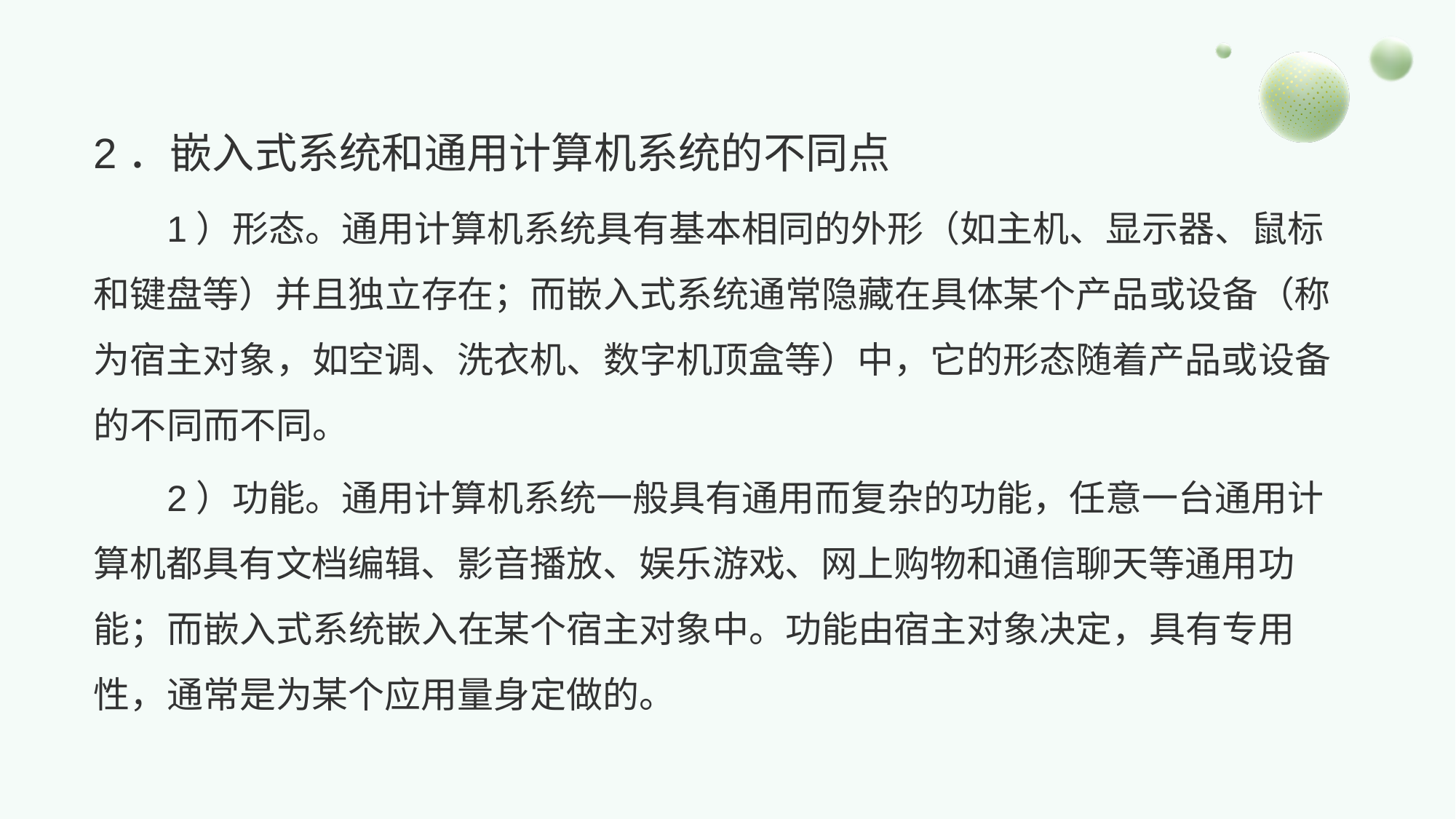

2．嵌入式系统和通用计算机系统的不同点
1）形态。通用计算机系统具有基本相同的外形（如主机、显示器、鼠标和键盘等）并且独立存在；而嵌入式系统通常隐藏在具体某个产品或设备（称为宿主对象，如空调、洗衣机、数字机顶盒等）中，它的形态随着产品或设备的不同而不同。
2）功能。通用计算机系统一般具有通用而复杂的功能，任意一台通用计算机都具有文档编辑、影音播放、娱乐游戏、网上购物和通信聊天等通用功能；而嵌入式系统嵌入在某个宿主对象中。功能由宿主对象决定，具有专用性，通常是为某个应用量身定做的。